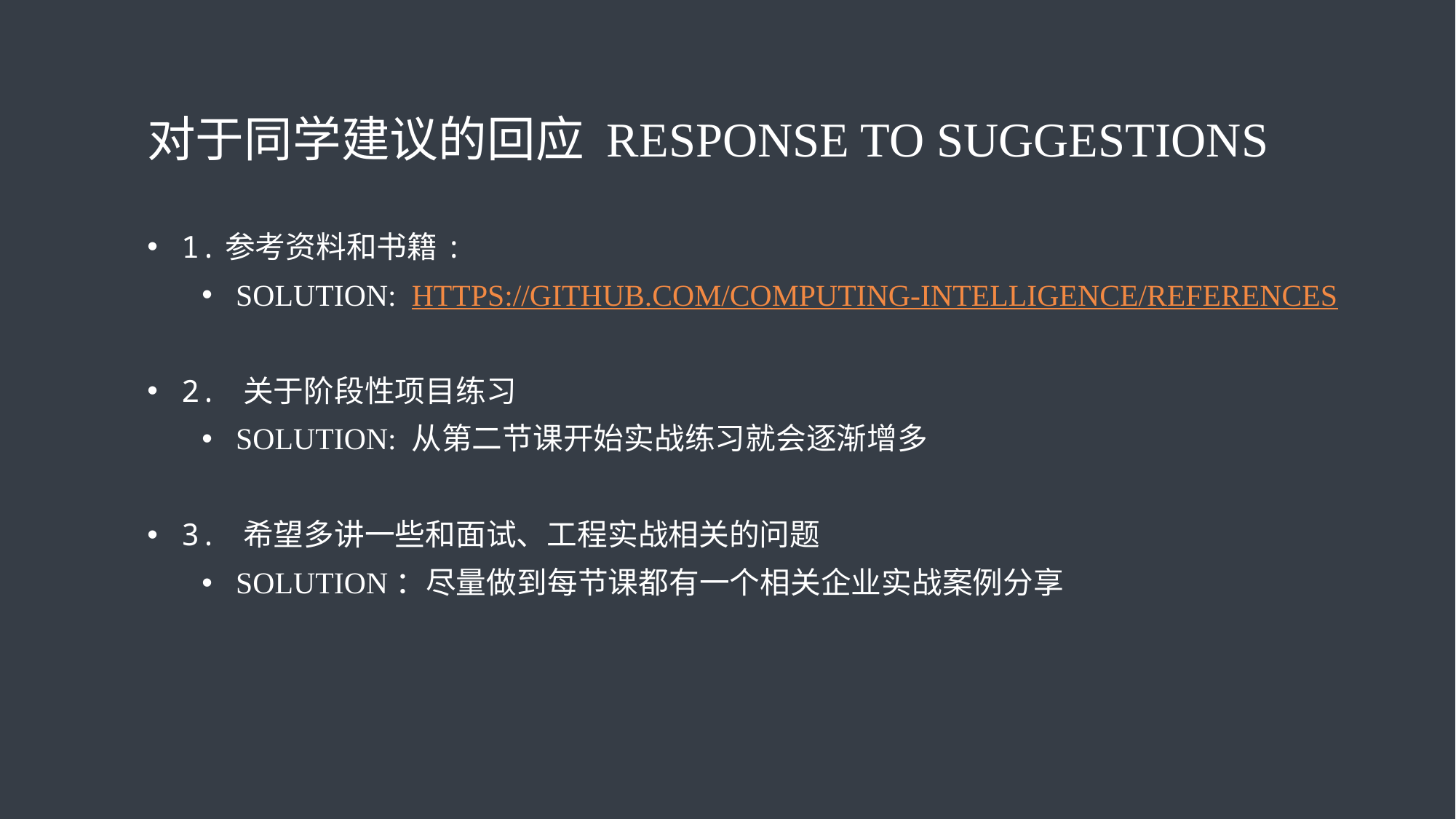

# 对于同学建议的回应 response to suggestions
1.参考资料和书籍:
Solution:  https://github.com/computing-intelligence/References

2. 关于阶段性项目练习
Solution: 从第二节课开始实战练习就会逐渐增多

3. 希望多讲一些和面试、工程实战相关的问题
Solution：尽量做到每节课都有一个相关企业实战案例分享